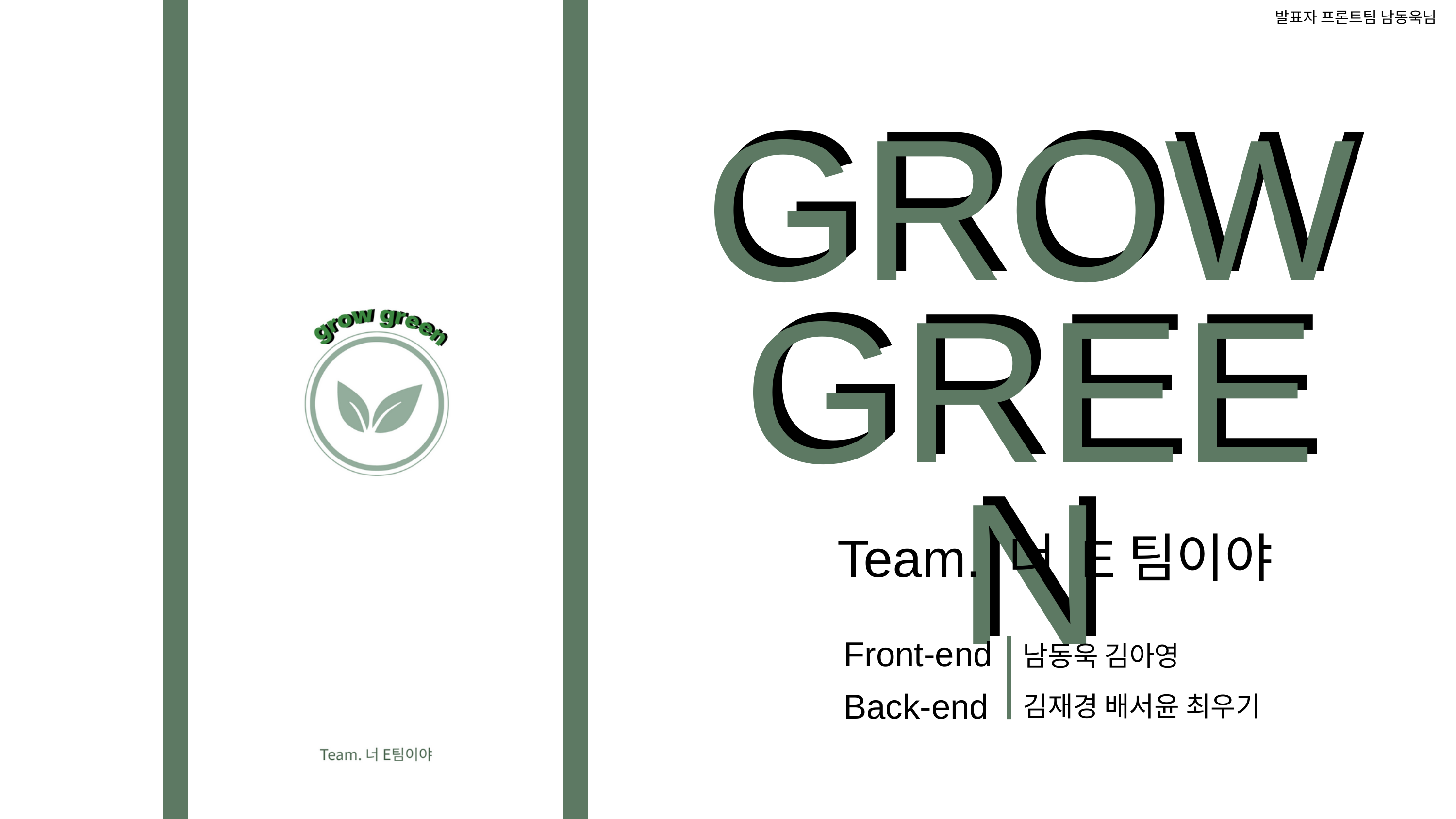

발표자 프론트팀 남동욱님
GROW
GREEN
GROW
GREEN
Team. 너 E팀이야
Front-end
남동욱 김아영

Back-end
김재경 배서윤 최우기